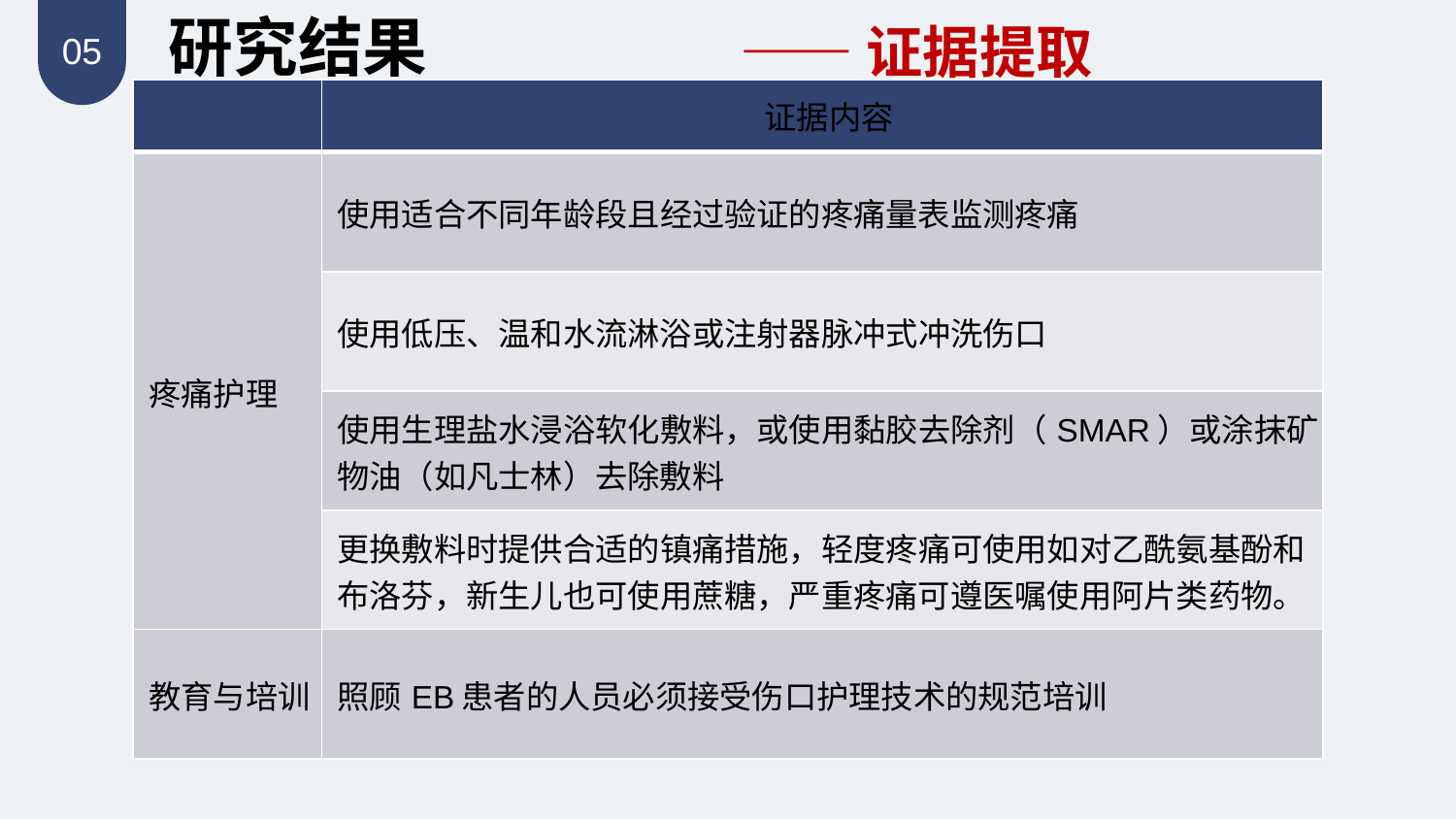

研究结果

——证据提取
05
|  | 证据内容 |
| --- | --- |
| 疼痛护理 | 使用适合不同年龄段且经过验证的疼痛量表监测疼痛 |
|  | 使用低压、温和水流淋浴或注射器脉冲式冲洗伤口 |
|  | 使用生理盐水浸浴软化敷料，或使用黏胶去除剂（SMAR）或涂抹矿物油（如凡士林）去除敷料 |
|  | 更换敷料时提供合适的镇痛措施，轻度疼痛可使用如对乙酰氨基酚和布洛芬，新生儿也可使用蔗糖，严重疼痛可遵医嘱使用阿片类药物。 |
| 教育与培训 | 照顾EB患者的人员必须接受伤口护理技术的规范培训 |
17